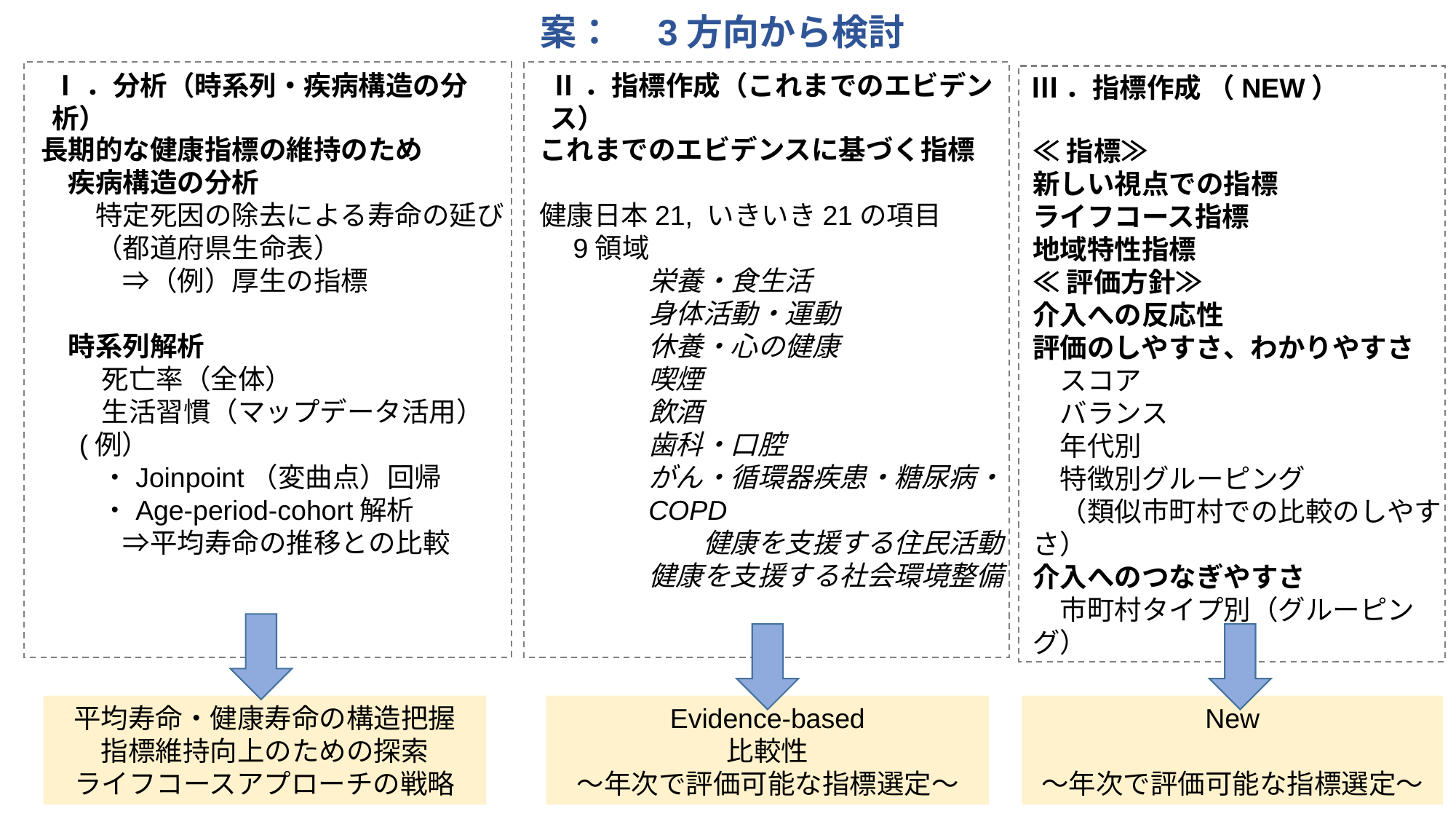

案：　3方向から検討

Ⅰ．分析（時系列・疾病構造の分析）
Ⅱ．指標作成（これまでのエビデンス）
Ⅲ．指標作成 （NEW）

これまでのエビデンスに基づく指標

健康日本21, いきいき21の項目
　9領域
	栄養・食生活
	身体活動・運動
	休養・心の健康
	喫煙
	飲酒
	歯科・口腔
	がん・循環器疾患・糖尿病・	COPD
　　　　　　健康を支援する住民活動
	健康を支援する社会環境整備
長期的な健康指標の維持のため
　疾病構造の分析
　　特定死因の除去による寿命の延び
　　（都道府県生命表）
　　　⇒（例）厚生の指標

　時系列解析
　　 死亡率（全体）
　　 生活習慣（マップデータ活用）
     (例）
　　 ・Joinpoint（変曲点）回帰
　　 ・Age-period-cohort解析
　　　⇒平均寿命の推移との比較

≪指標≫
新しい視点での指標
ライフコース指標
地域特性指標
≪評価方針≫
介入への反応性
評価のしやすさ、わかりやすさ
　スコア
　バランス
　年代別
　特徴別グルーピング
　（類似市町村での比較のしやすさ）
介入へのつなぎやすさ
　市町村タイプ別（グルーピング）

平均寿命・健康寿命の構造把握
指標維持向上のための探索
ライフコースアプローチの戦略
Evidence-based
比較性
～年次で評価可能な指標選定～
New

～年次で評価可能な指標選定～